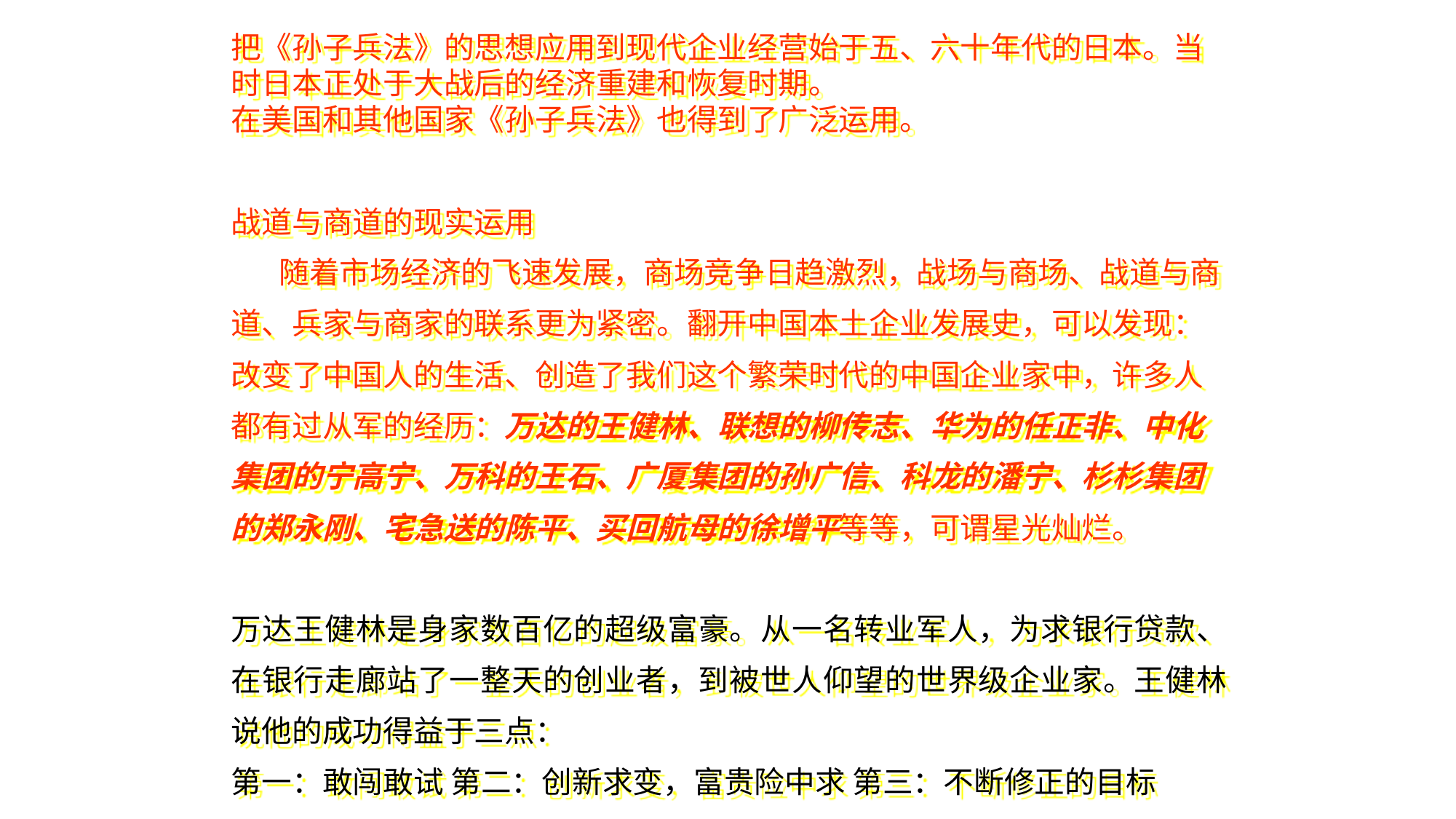

把《孙子兵法》的思想应用到现代企业经营始于五、六十年代的日本。当时日本正处于大战后的经济重建和恢复时期。
在美国和其他国家《孙子兵法》也得到了广泛运用。

战道与商道的现实运用
      随着市场经济的飞速发展，商场竞争日趋激烈，战场与商场、战道与商道、兵家与商家的联系更为紧密。翻开中国本土企业发展史，可以发现：改变了中国人的生活、创造了我们这个繁荣时代的中国企业家中，许多人都有过从军的经历：万达的王健林、联想的柳传志、华为的任正非、中化集团的宁高宁、万科的王石、广厦集团的孙广信、科龙的潘宁、杉杉集团的郑永刚、宅急送的陈平、买回航母的徐增平等等，可谓星光灿烂。

万达王健林是身家数百亿的超级富豪。从一名转业军人，为求银行贷款、在银行走廊站了一整天的创业者，到被世人仰望的世界级企业家。王健林说他的成功得益于三点：
第一：敢闯敢试 第二：创新求变，富贵险中求 第三：不断修正的目标